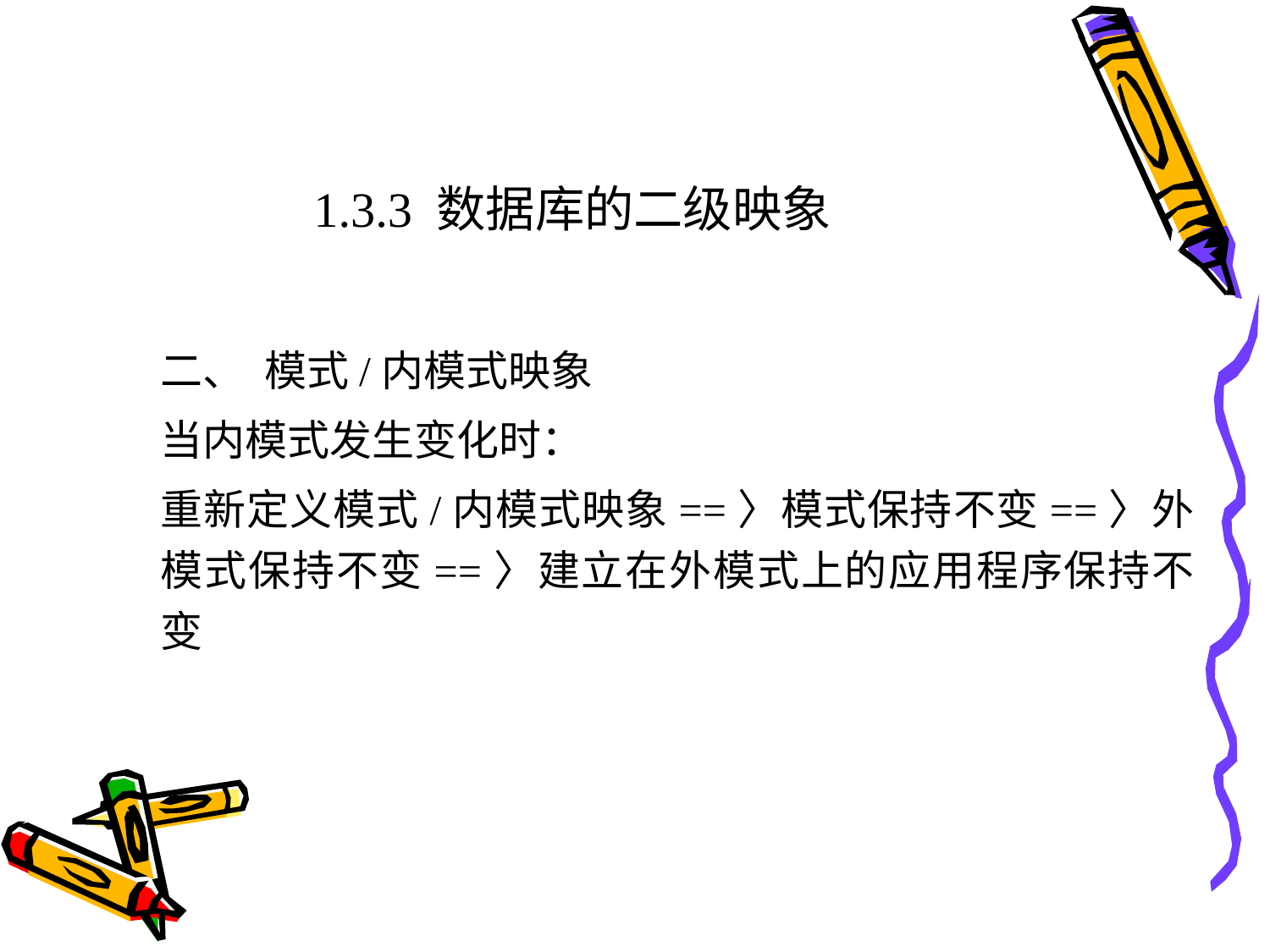

# 1.3.3 数据库的二级映象
二、  模式/内模式映象
当内模式发生变化时：
重新定义模式/内模式映象==〉模式保持不变==〉外模式保持不变==〉建立在外模式上的应用程序保持不变